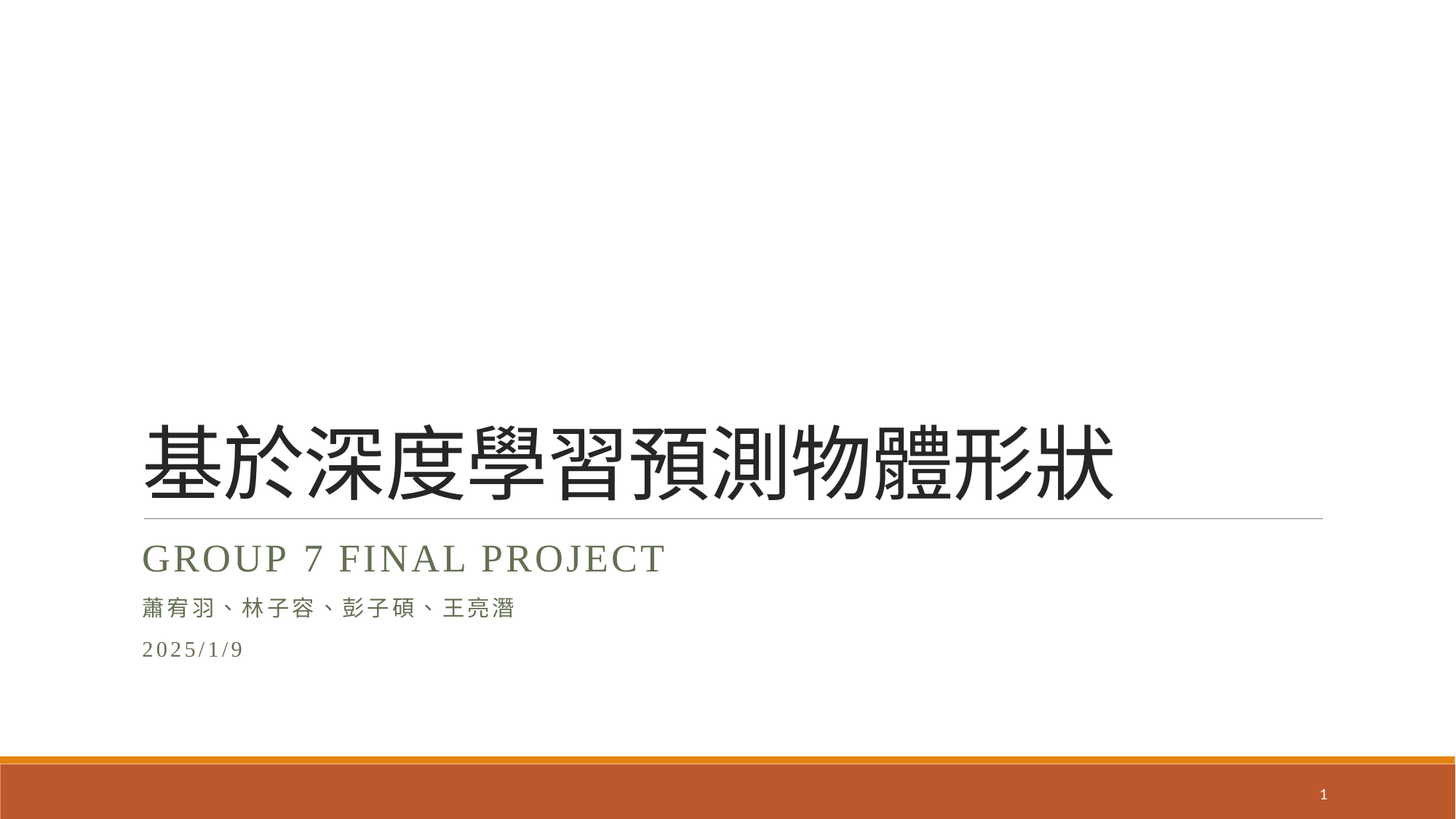

# 基於深度學習預測物體形狀
Group 7 Final Project
蕭宥羽、林子容、彭子碩、王亮潛
2025/1/9
1